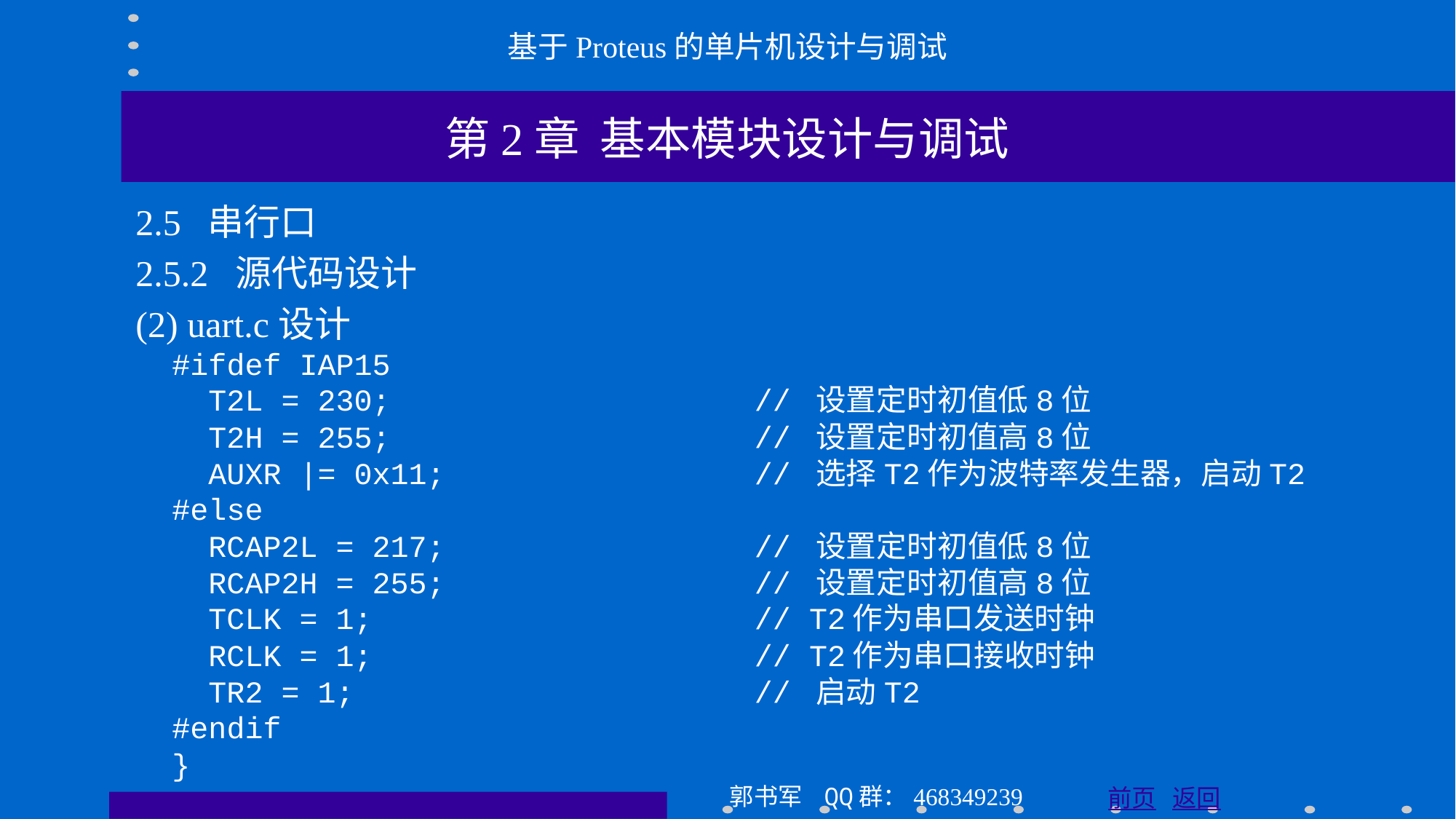

基于Proteus的单片机设计与调试
第2章  基本模块设计与调试
2.5  串行口
2.5.2  源代码设计
(2) uart.c设计
  #ifdef IAP15
    T2L = 230;                    // 设置定时初值低8位
    T2H = 255;                    // 设置定时初值高8位
    AUXR |= 0x11;                 // 选择T2作为波特率发生器，启动T2
  #else
    RCAP2L = 217;                 // 设置定时初值低8位
    RCAP2H = 255;                 // 设置定时初值高8位
    TCLK = 1;                     // T2作为串口发送时钟
    RCLK = 1;                     // T2作为串口接收时钟
    TR2 = 1;                      // 启动T2
  #endif
  }

郭书军   QQ群：468349239
前页   返回